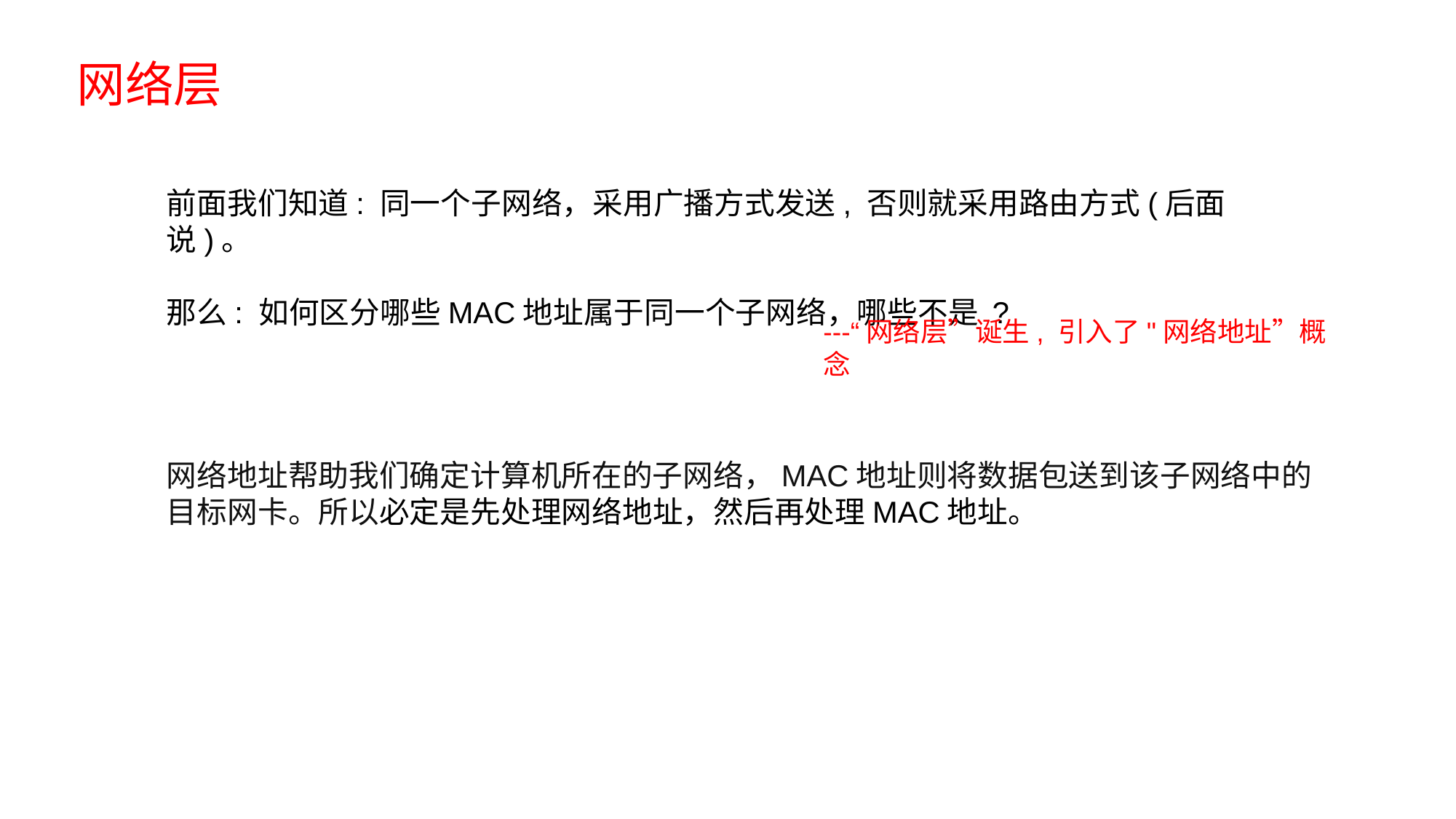

网络层
前面我们知道: 同一个子网络，采用广播方式发送, 否则就采用路由方式(后面说)。

那么: 如何区分哪些MAC地址属于同一个子网络，哪些不是 ?
---“网络层”诞生, 引入了"网络地址”概念
网络地址帮助我们确定计算机所在的子网络，MAC地址则将数据包送到该子网络中的目标网卡。所以必定是先处理网络地址，然后再处理MAC地址。